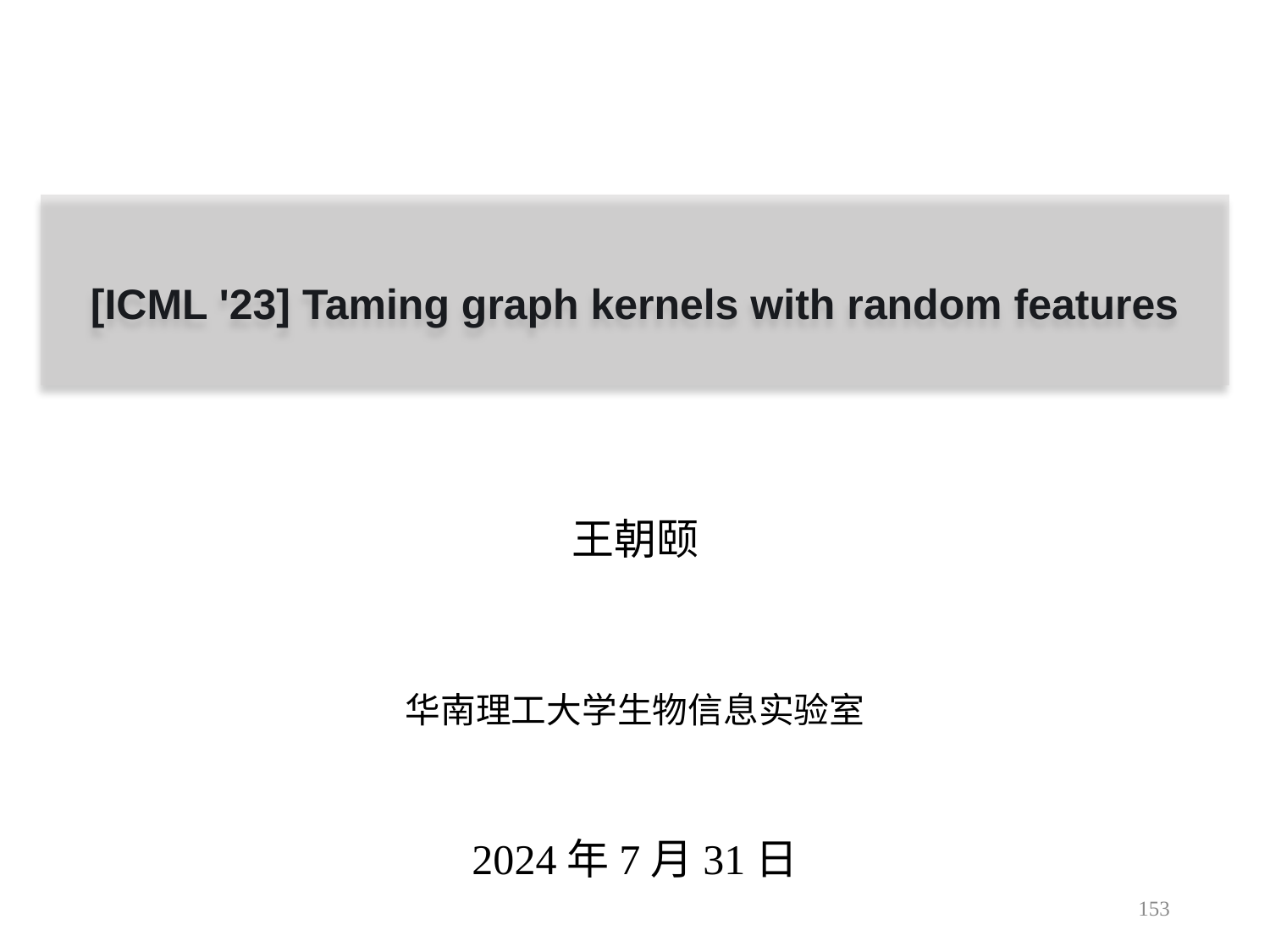

[ICML '23] Taming graph kernels with random features
王朝颐
华南理工大学生物信息实验室
2024年7月31日
153